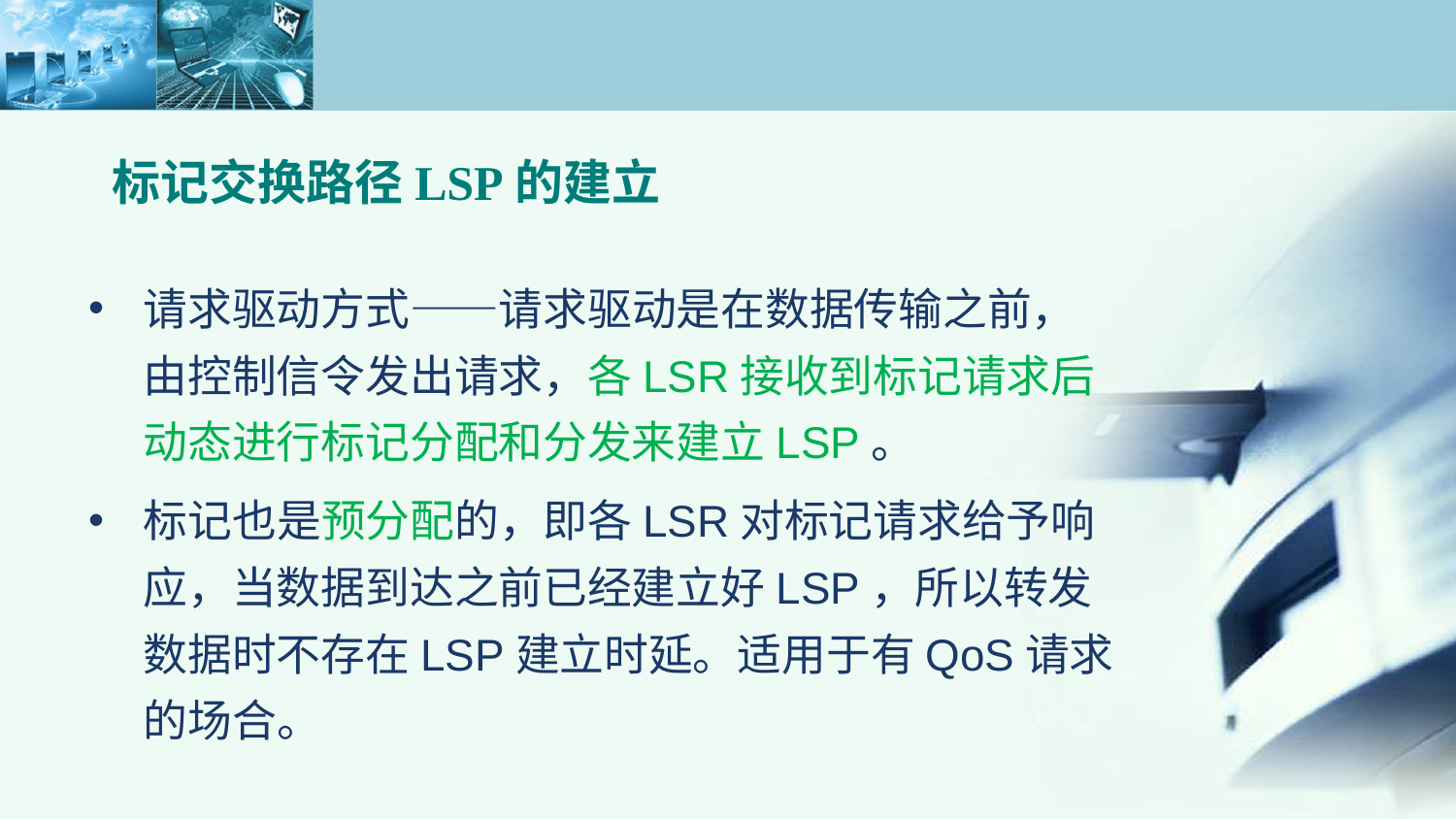

标记交换路径LSP的建立
请求驱动方式——请求驱动是在数据传输之前，由控制信令发出请求，各LSR接收到标记请求后动态进行标记分配和分发来建立LSP。
标记也是预分配的，即各LSR对标记请求给予响应，当数据到达之前已经建立好LSP，所以转发数据时不存在LSP建立时延。适用于有QoS请求的场合。